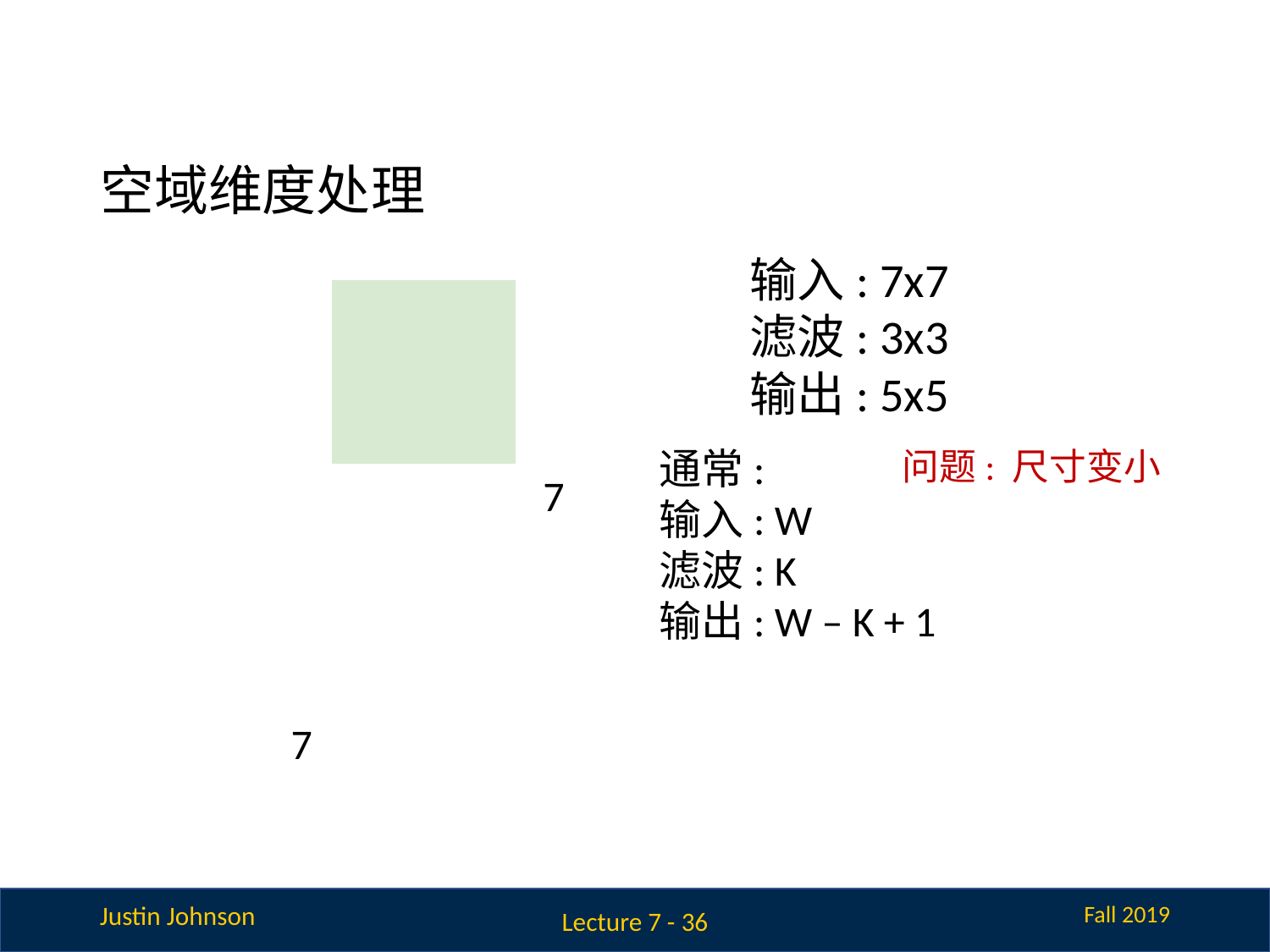

# 空域维度处理
输入: 7x7
滤波: 3x3
输出: 5x5

|  |  |  |  |  |  |  |
| --- | --- | --- | --- | --- | --- | --- |
|  |  |  |  |  |  |  |
|  |  |  |  |  |  |  |
|  |  |  |  |  |  |  |
|  |  |  |  |  |  |  |
|  |  |  |  |  |  |  |
|  |  |  |  |  |  |  |
问题: 尺寸变小
通常:
输入: W
滤波: K
输出: W – K + 1
7
7
Lecture 7 - 36